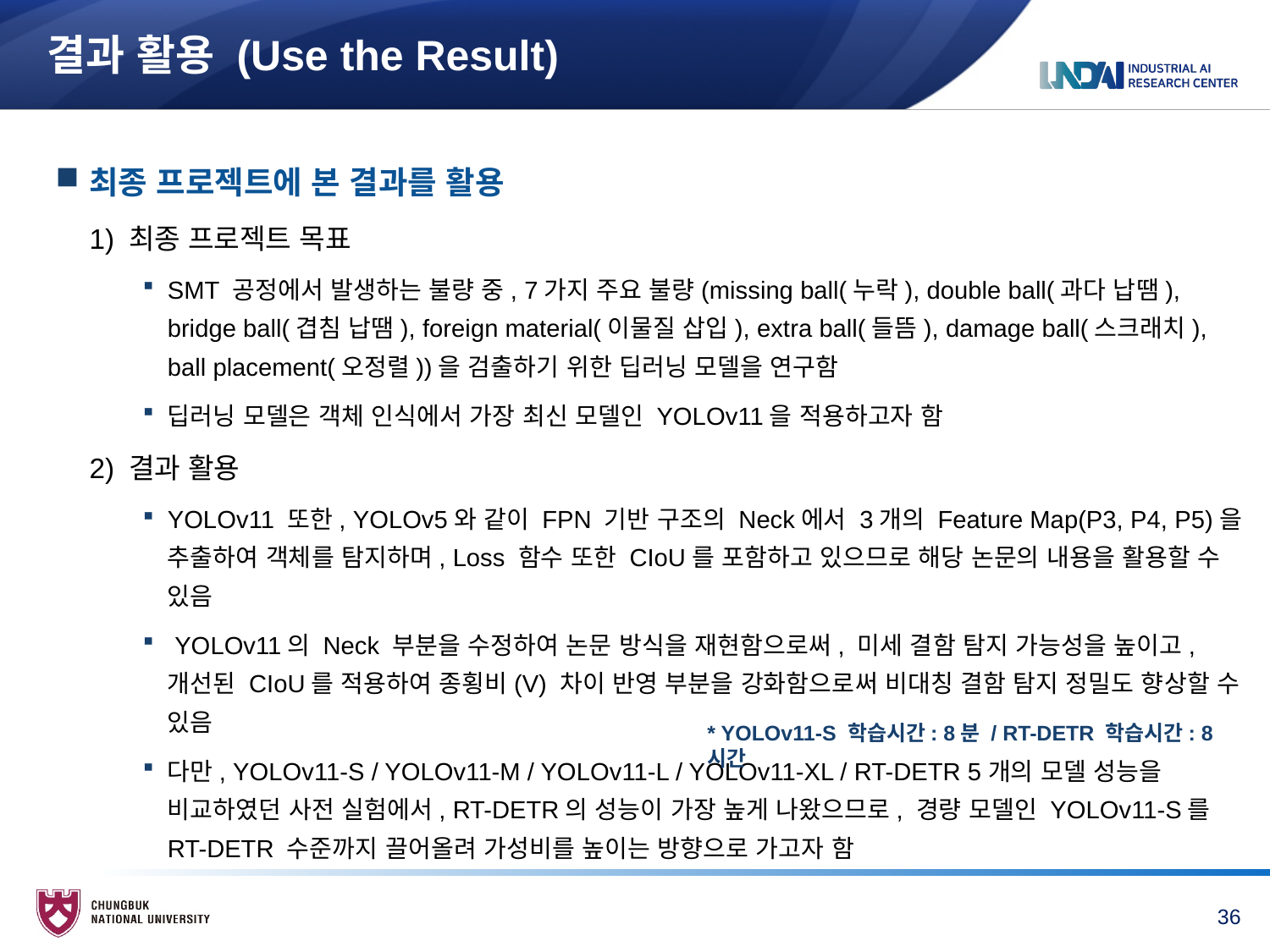

# 결과 활용 (Use the Result)
최종 프로젝트에 본 결과를 활용
1) 최종 프로젝트 목표
SMT 공정에서 발생하는 불량 중, 7가지 주요 불량(missing ball(누락), double ball(과다 납땜), bridge ball(겹침 납땜), foreign material(이물질 삽입), extra ball(들뜸), damage ball(스크래치), ball placement(오정렬))을 검출하기 위한 딥러닝 모델을 연구함
딥러닝 모델은 객체 인식에서 가장 최신 모델인 YOLOv11을 적용하고자 함
2) 결과 활용
YOLOv11 또한, YOLOv5와 같이 FPN 기반 구조의 Neck에서 3개의 Feature Map(P3, P4, P5)을 추출하여 객체를 탐지하며, Loss 함수 또한 CIoU를 포함하고 있으므로 해당 논문의 내용을 활용할 수 있음
 YOLOv11의 Neck 부분을 수정하여 논문 방식을 재현함으로써, 미세 결함 탐지 가능성을 높이고, 개선된 CIoU를 적용하여 종횡비(V) 차이 반영 부분을 강화함으로써 비대칭 결함 탐지 정밀도 향상할 수 있음
다만, YOLOv11-S / YOLOv11-M / YOLOv11-L / YOLOv11-XL / RT-DETR 5개의 모델 성능을 비교하였던 사전 실험에서, RT-DETR의 성능이 가장 높게 나왔으므로, 경량 모델인 YOLOv11-S를 RT-DETR 수준까지 끌어올려 가성비를 높이는 방향으로 가고자 함
* YOLOv11-S 학습시간: 8분 / RT-DETR 학습시간: 8시간